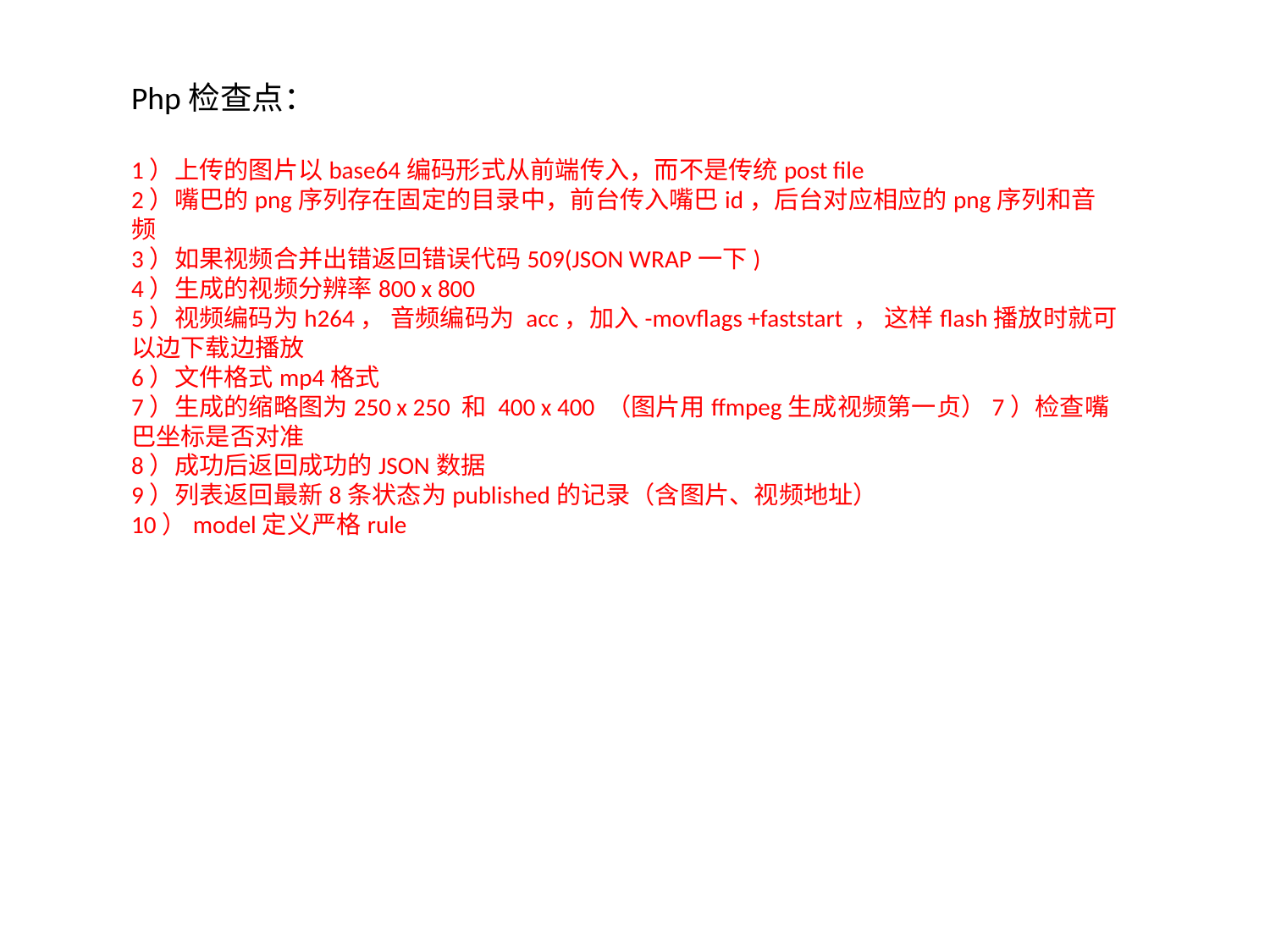

Php检查点：

1）上传的图片以base64编码形式从前端传入，而不是传统post file
2）嘴巴的png序列存在固定的目录中，前台传入嘴巴id，后台对应相应的png序列和音频
3）如果视频合并出错返回错误代码509(JSON WRAP一下)
4）生成的视频分辨率800 x 800
5）视频编码为h264， 音频编码为 acc，加入-movflags +faststart ， 这样flash播放时就可以边下载边播放
6）文件格式mp4格式
7）生成的缩略图为250 x 250 和 400 x 400 （图片用ffmpeg生成视频第一贞）7）检查嘴巴坐标是否对准
8）成功后返回成功的JSON数据
9）列表返回最新8条状态为published的记录（含图片、视频地址）
10）model定义严格rule